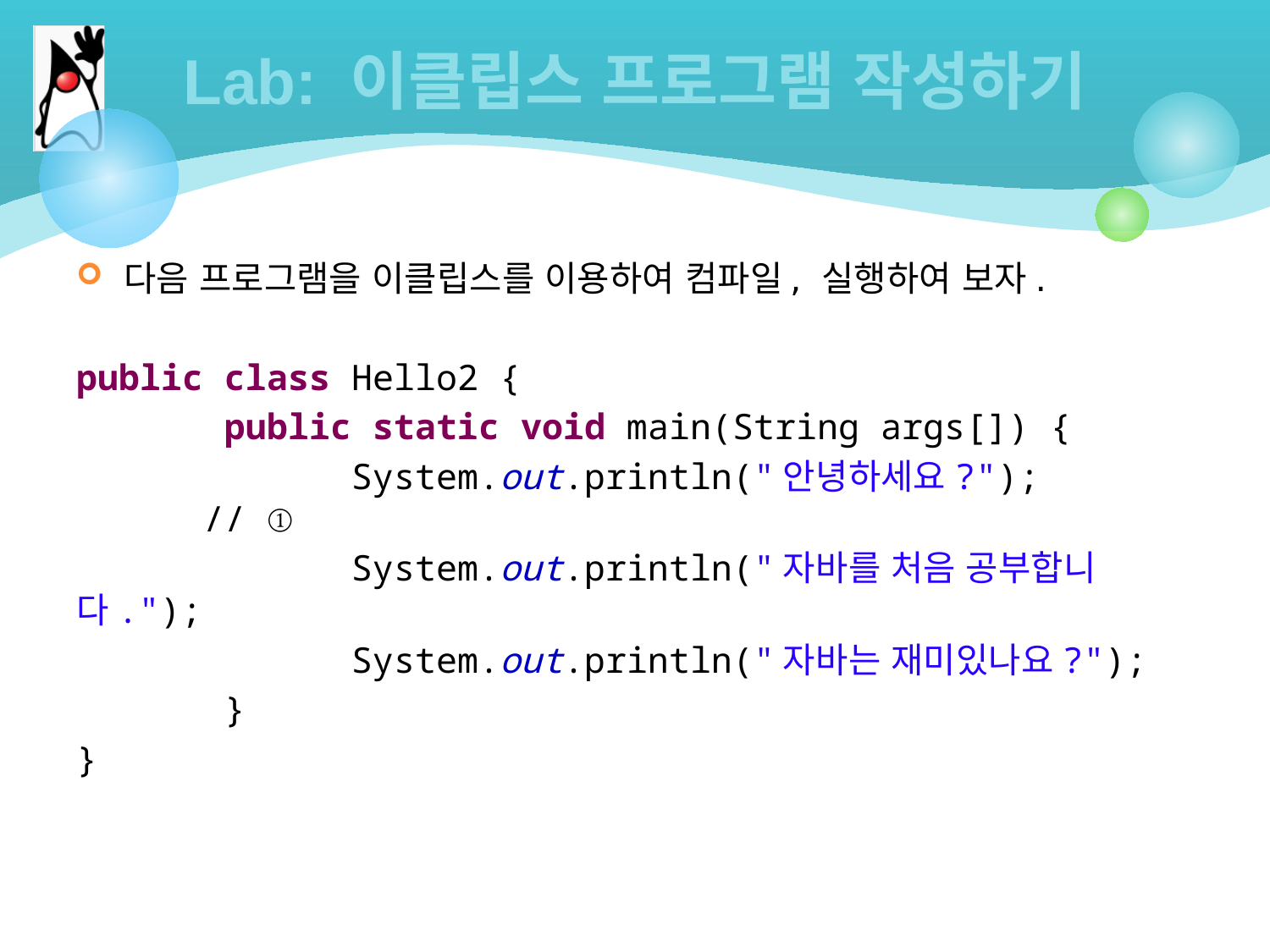

# Lab: 이클립스 프로그램 작성하기
다음 프로그램을 이클립스를 이용하여 컴파일, 실행하여 보자.

public class Hello2 {
       public static void main(String args[]) {
             System.out.println("안녕하세요?");		// ①
             System.out.println("자바를 처음 공부합니다.");
             System.out.println("자바는 재미있나요?");
       }
}